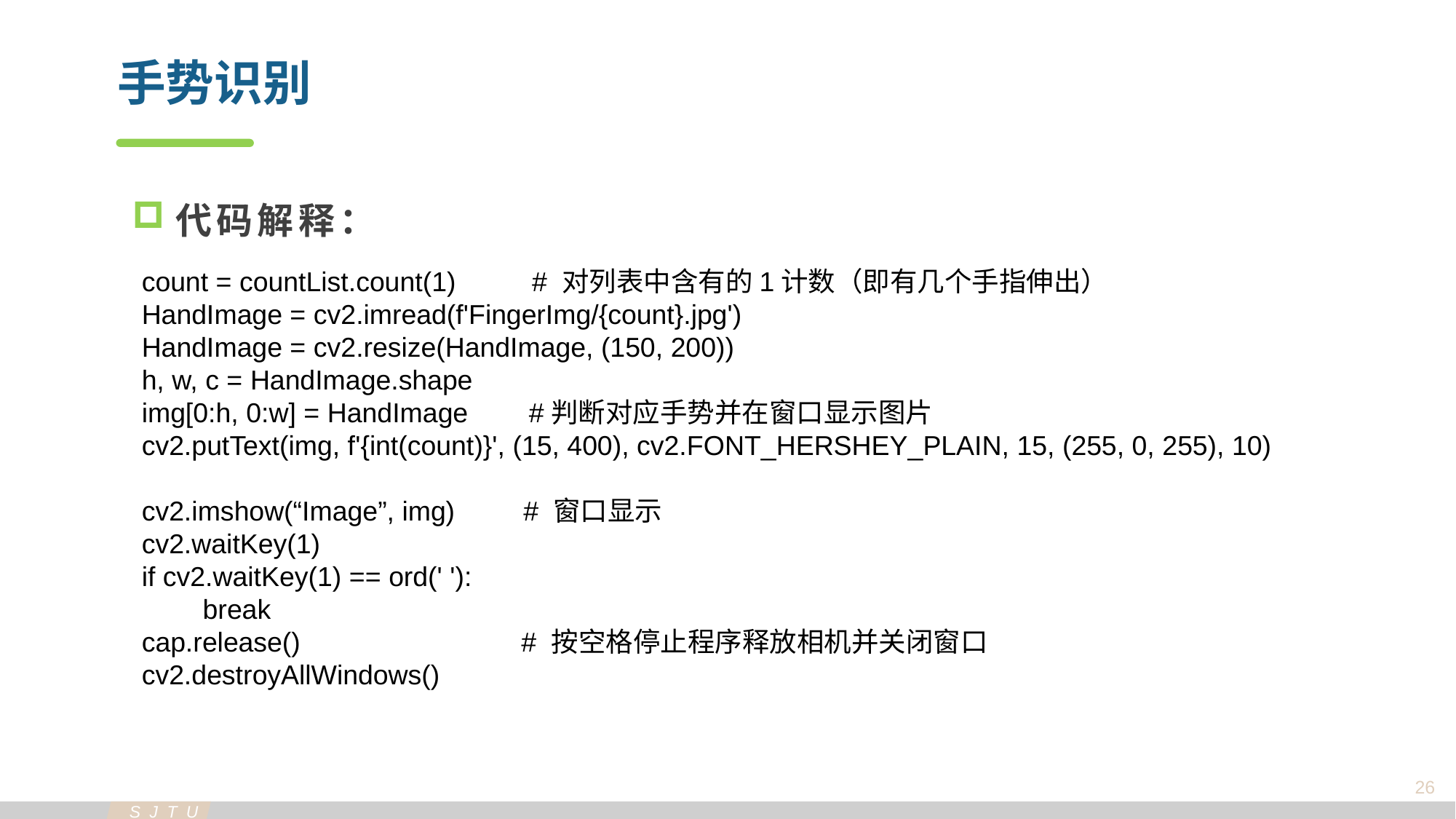

手势识别
代码解释：
count = countList.count(1)          # 对列表中含有的1计数（即有几个手指伸出）
HandImage = cv2.imread(f'FingerImg/{count}.jpg')
HandImage = cv2.resize(HandImage, (150, 200))
h, w, c = HandImage.shape
img[0:h, 0:w] = HandImage        #判断对应手势并在窗口显示图片
cv2.putText(img, f'{int(count)}', (15, 400), cv2.FONT_HERSHEY_PLAIN, 15, (255, 0, 255), 10)

cv2.imshow(“Image”, img)         # 窗口显示
cv2.waitKey(1)
if cv2.waitKey(1) == ord(' '):
        break
cap.release()                             # 按空格停止程序释放相机并关闭窗口
cv2.destroyAllWindows()
26